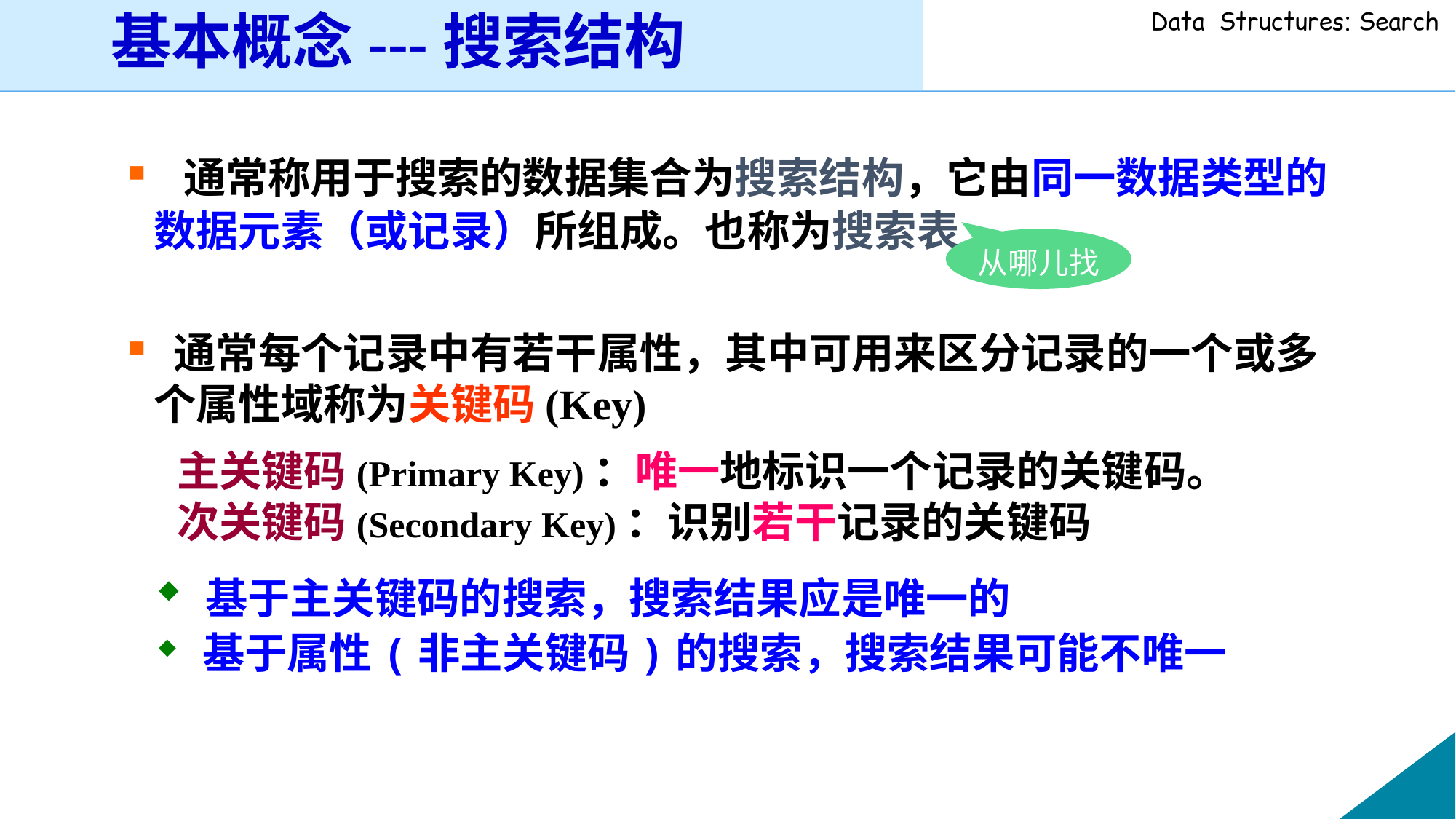

基本概念---搜索结构
  通常称用于搜索的数据集合为搜索结构，它由同一数据类型的数据元素（或记录）所组成。也称为搜索表

 通常每个记录中有若干属性，其中可用来区分记录的一个或多个属性域称为关键码(Key)

    主关键码(Primary Key)：唯一地标识一个记录的关键码。
    次关键码(Secondary Key)：识别若干记录的关键码

 基于主关键码的搜索，搜索结果应是唯一的
 基于属性(非主关键码)的搜索，搜索结果可能不唯一
从哪儿找